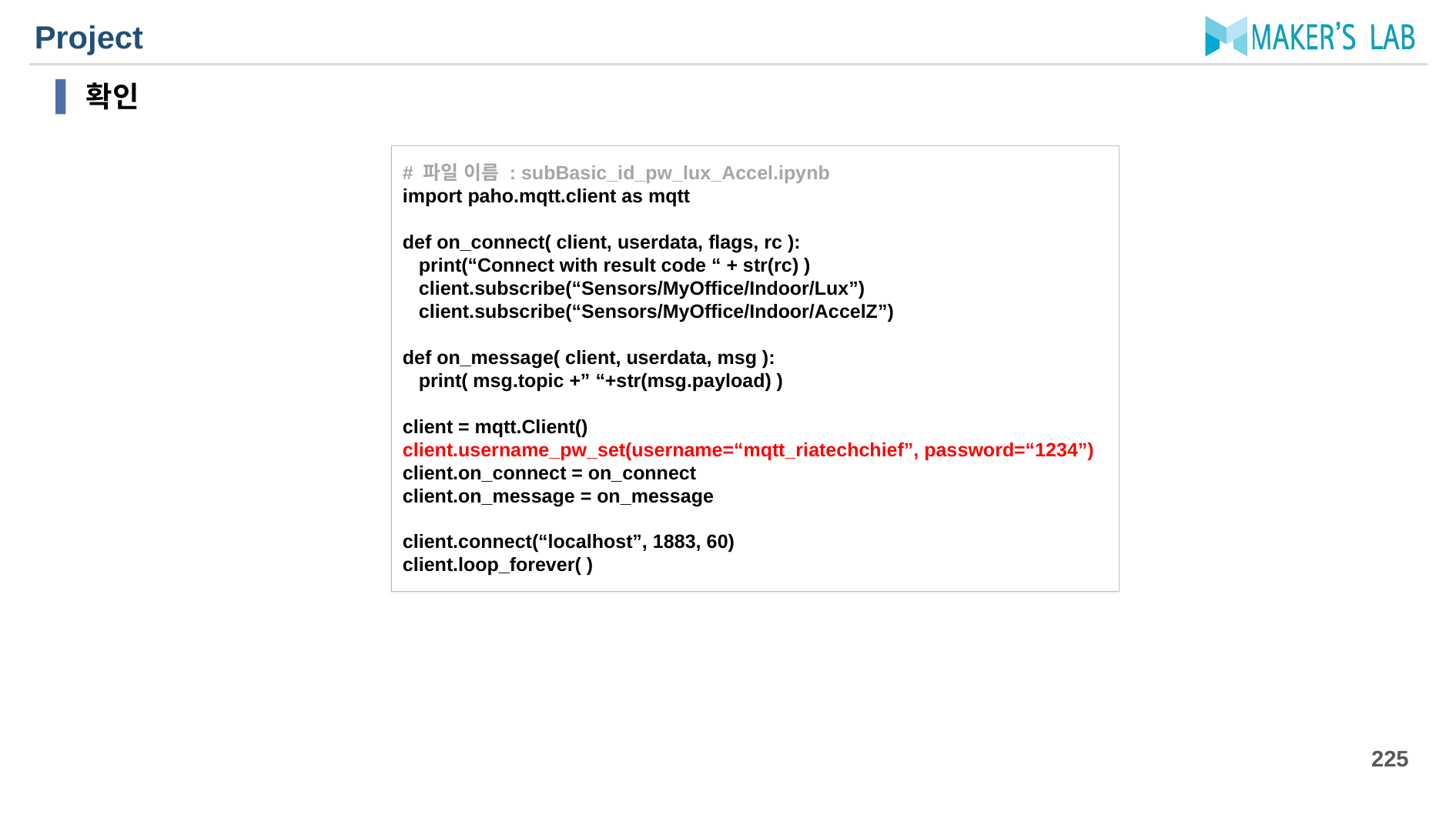

# Project
확인

# 파일 이름 : subBasic_id_pw_lux_Accel.ipynb
import paho.mqtt.client as mqtt

def on_connect( client, userdata, flags, rc ):
   print(“Connect with result code “ + str(rc) )
   client.subscribe(“Sensors/MyOffice/Indoor/Lux”)
   client.subscribe(“Sensors/MyOffice/Indoor/AccelZ”)

def on_message( client, userdata, msg ):
   print( msg.topic +” “+str(msg.payload) )

client = mqtt.Client()
client.username_pw_set(username=“mqtt_riatechchief”, password=“1234”)
client.on_connect = on_connect
client.on_message = on_message

client.connect(“localhost”, 1883, 60)
client.loop_forever( )
225